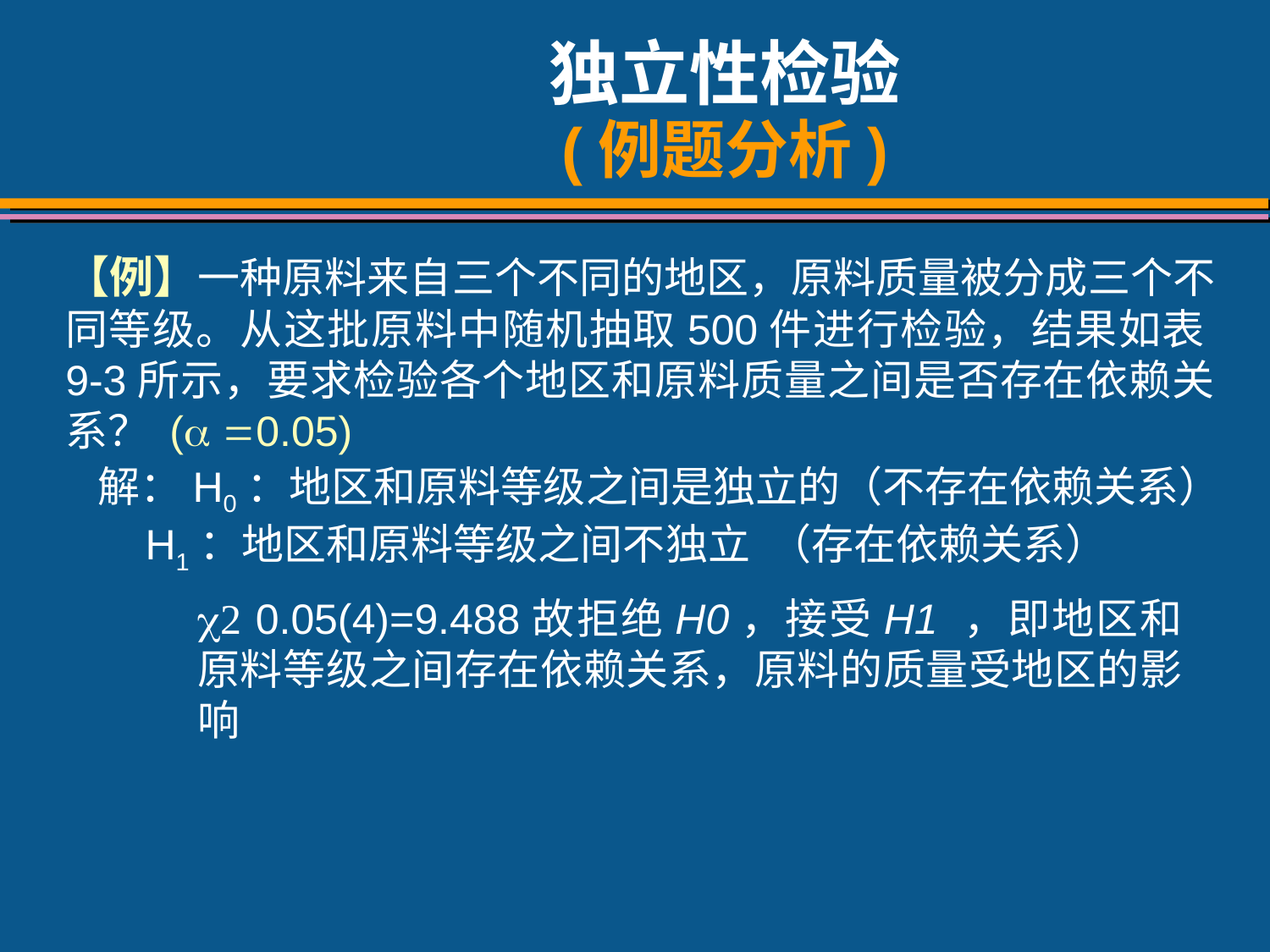

# 独立性检验 (例题分析)
【例】一种原料来自三个不同的地区，原料质量被分成三个不同等级。从这批原料中随机抽取500件进行检验，结果如表9-3所示，要求检验各个地区和原料质量之间是否存在依赖关系？ (α =0.05)

解：H0：地区和原料等级之间是独立的（不存在依赖关系）
    H1：地区和原料等级之间不独立  （存在依赖关系）

χ2 0.05(4)=9.488故拒绝H0，接受H1 ，即地区和原料等级之间存在依赖关系，原料的质量受地区的影响